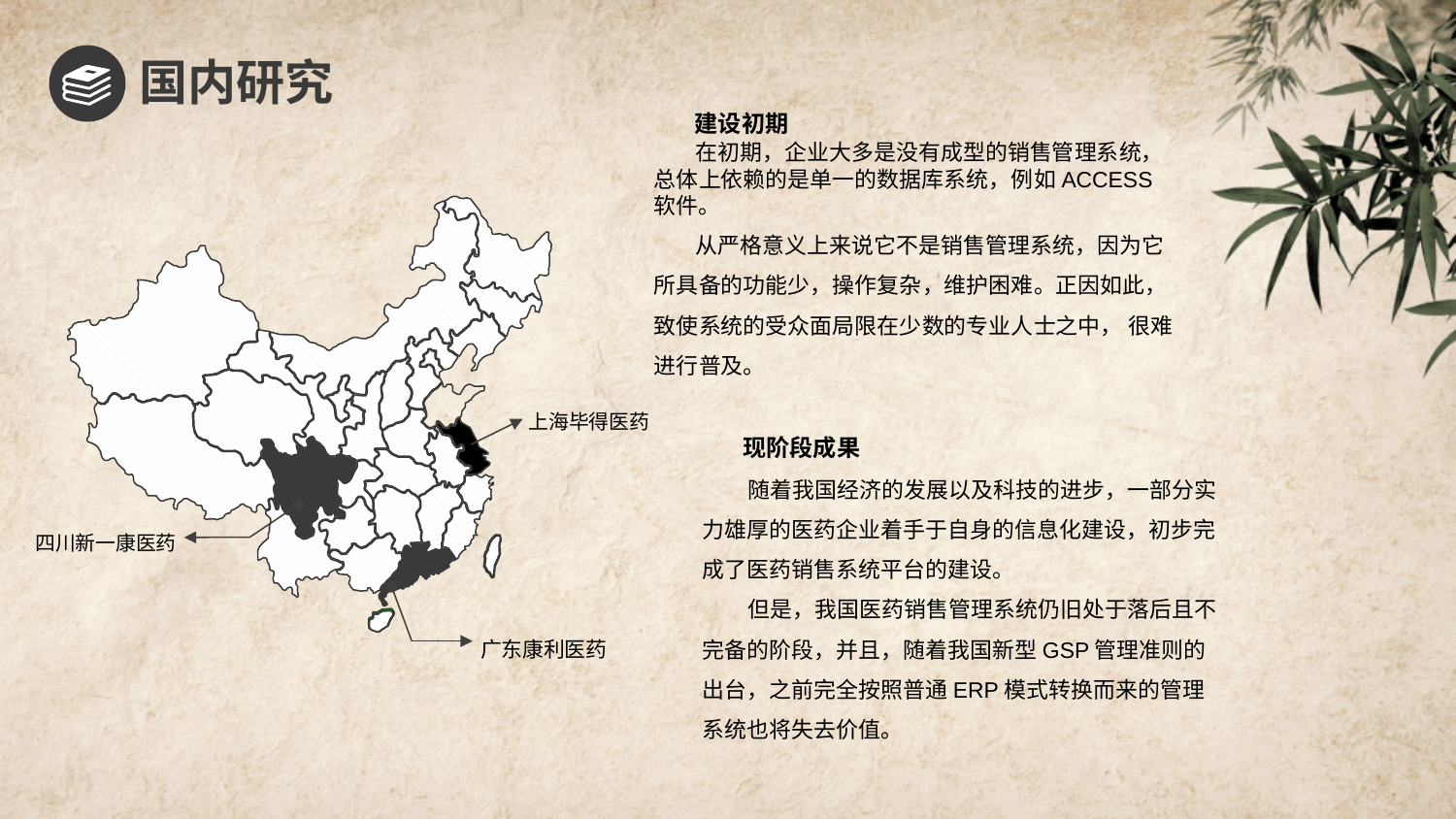

国内研究

建设初期
       在初期，企业大多是没有成型的销售管理系统，总体上依赖的是单一的数据库系统，例如ACCESS软件。
       从严格意义上来说它不是销售管理系统，因为它所具备的功能少，操作复杂，维护困难。正因如此，致使系统的受众面局限在少数的专业人士之中， 很难进行普及。

上海毕得医药
现阶段成果
        随着我国经济的发展以及科技的进步，一部分实力雄厚的医药企业着手于自身的信息化建设，初步完成了医药销售系统平台的建设。
        但是，我国医药销售管理系统仍旧处于落后且不完备的阶段，并且，随着我国新型GSP管理准则的出台，之前完全按照普通ERP模式转换而来的管理系统也将失去价值。
四川新一康医药
广东康利医药